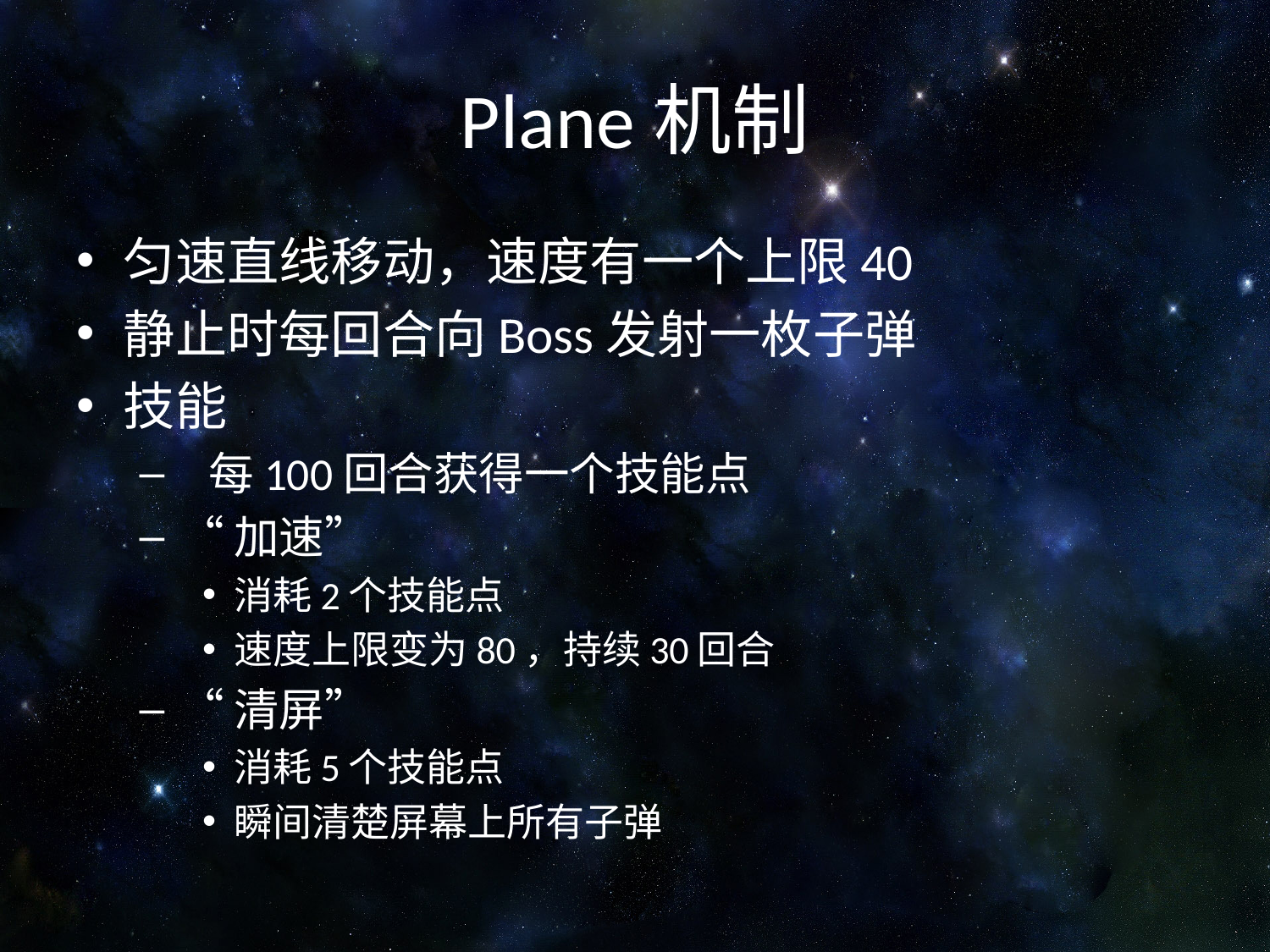

# Plane机制
匀速直线移动，速度有一个上限40
静止时每回合向Boss发射一枚子弹
技能
  每100回合获得一个技能点
“加速”
消耗2个技能点
速度上限变为80，持续30回合
“清屏”
消耗5个技能点
瞬间清楚屏幕上所有子弹